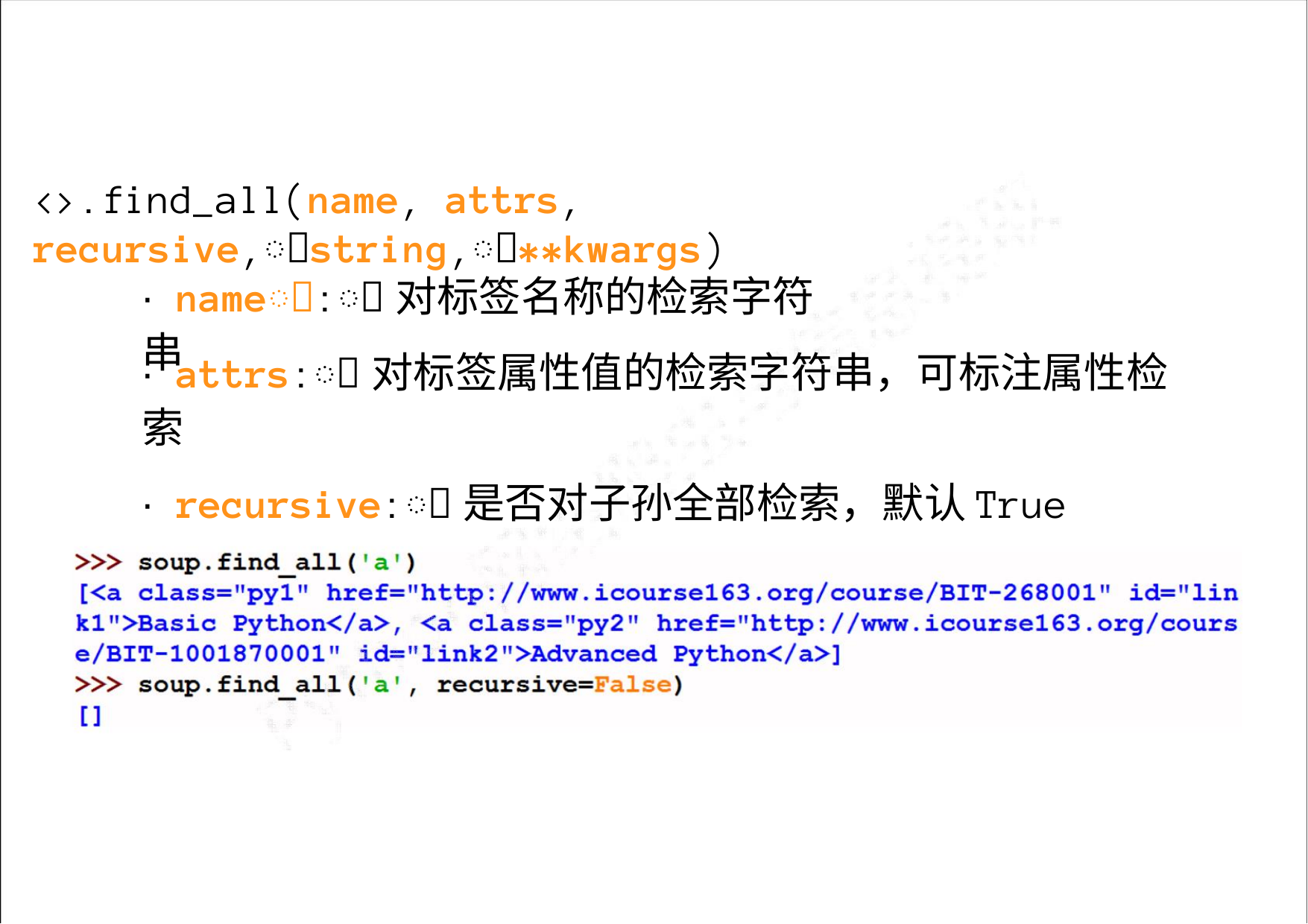

<>.find_all(name, attrs, recursive,ꢀstring,ꢀ**kwargs)
∙ nameꢀ:ꢀ对标签名称的检索字符串
∙ attrs:ꢀ对标签属性值的检索字符串，可标注属性检索
∙ recursive:ꢀ是否对子孙全部检索，默认True